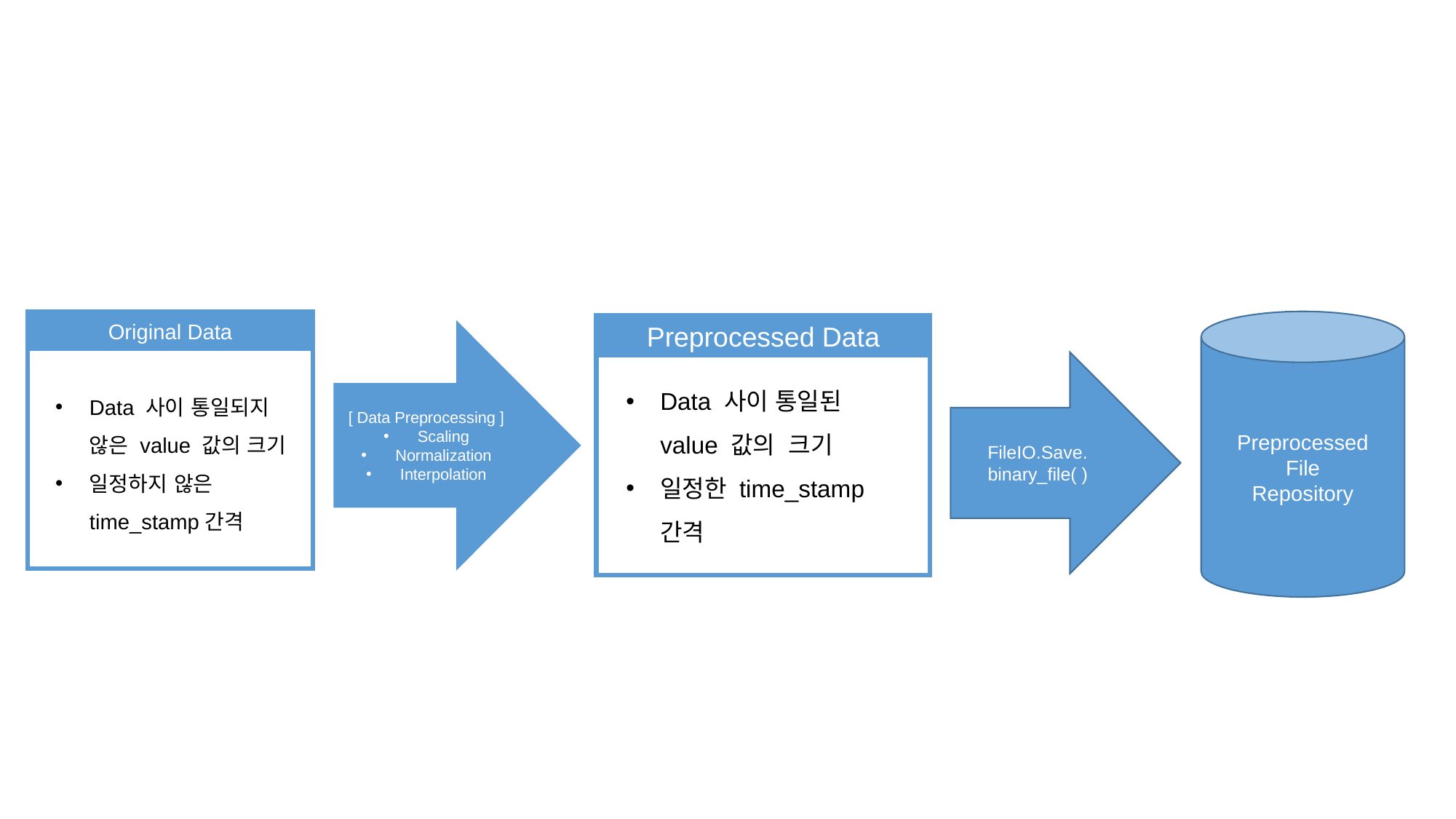

Original Data

Data 사이 통일되지 않은 value 값의 크기
일정하지 않은 time_stamp간격
Preprocessed
File
Repository

Preprocessed Data
Data 사이 통일된 value 값의  크기
일정한 time_stamp 간격
[ Data Preprocessing ]
Scaling
Normalization
Interpolation
FileIO.Save.
binary_file( )